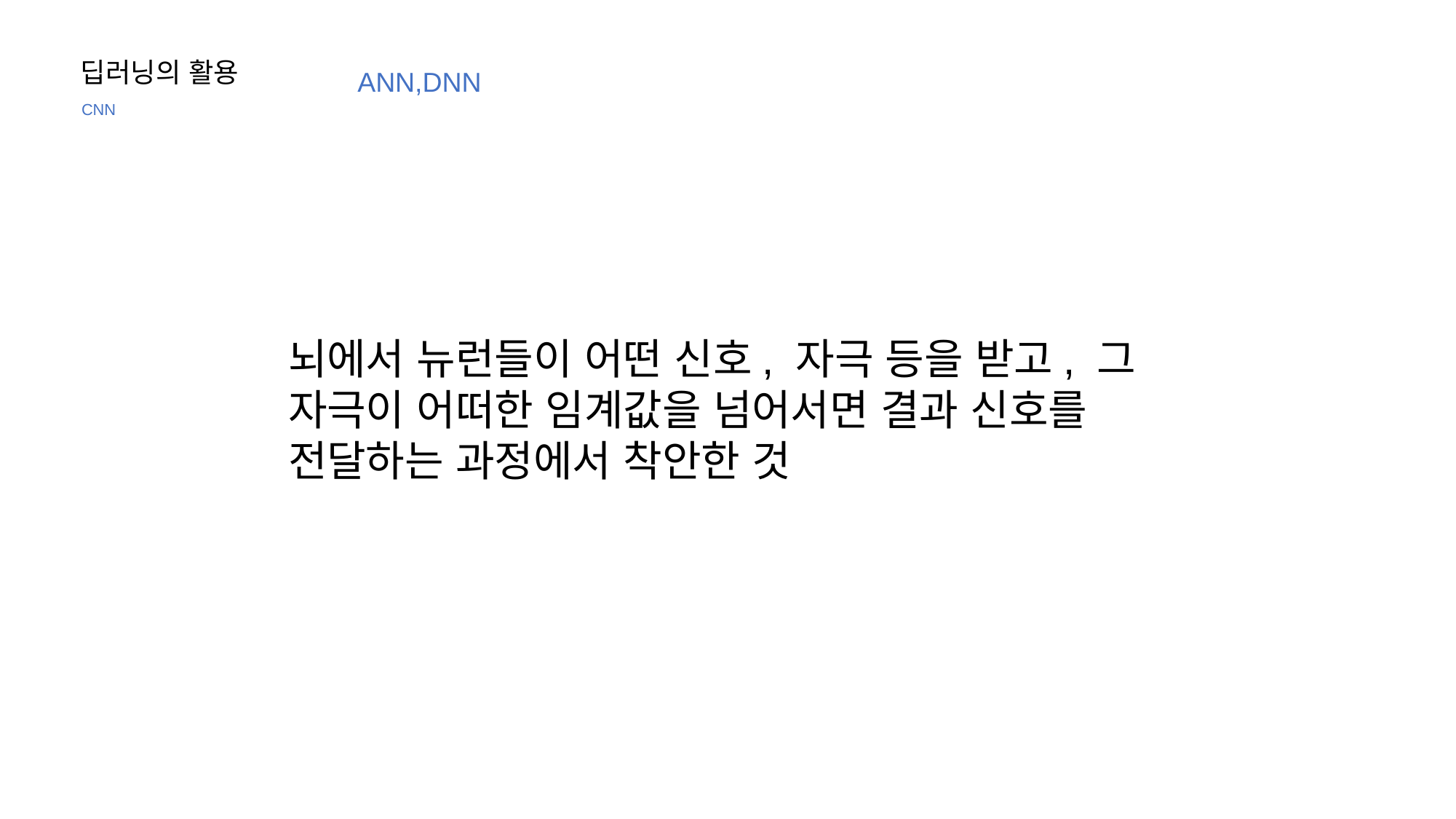

딥러닝의 활용
ANN,DNN
CNN
뇌에서 뉴런들이 어떤 신호, 자극 등을 받고, 그 자극이 어떠한 임계값을 넘어서면 결과 신호를
전달하는 과정에서 착안한 것